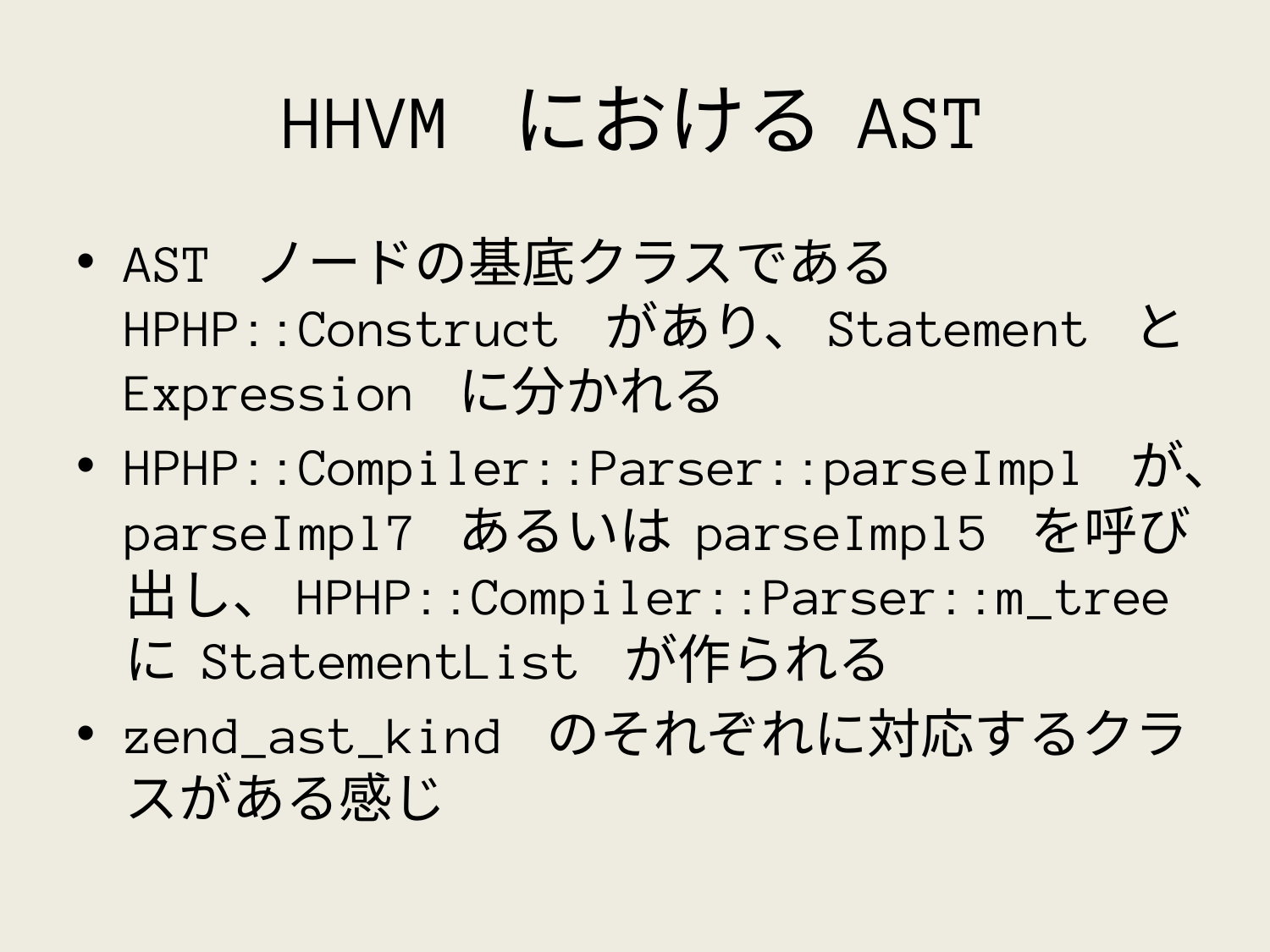

# HHVM における AST
AST ノードの基底クラスであるHPHP::Construct があり、Statement と Expression に分かれる
HPHP::Compiler::Parser::parseImpl が、parseImpl7 あるいは parseImpl5 を呼び出し、HPHP::Compiler::Parser::m_tree に StatementList が作られる
zend_ast_kind のそれぞれに対応するクラスがある感じ